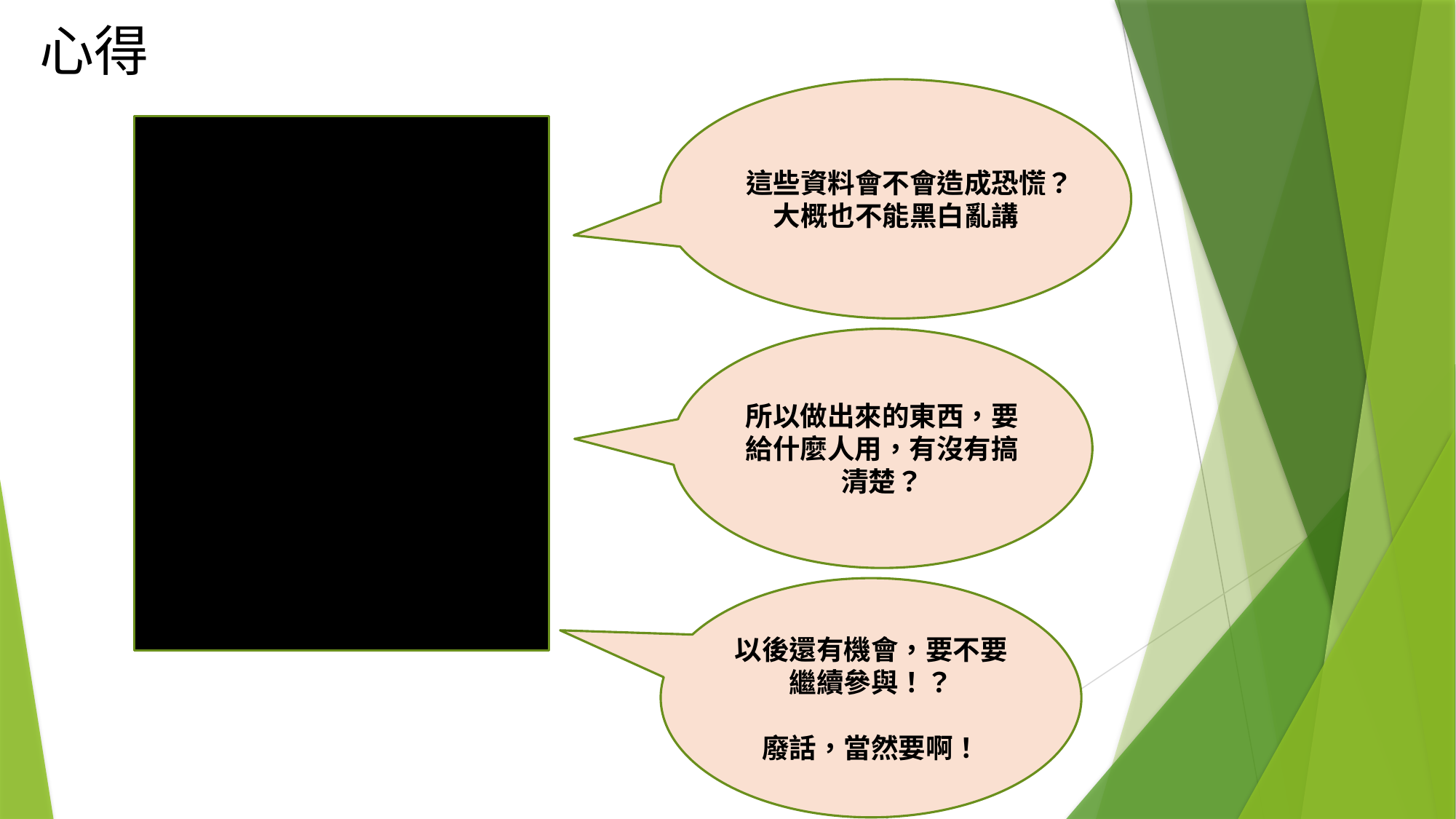

# 心得
這些資料會不會造成恐慌？
大概也不能黑白亂講

所以做出來的東西，要給什麼人用，有沒有搞清楚？
以後還有機會，要不要繼續參與！？

廢話，當然要啊！